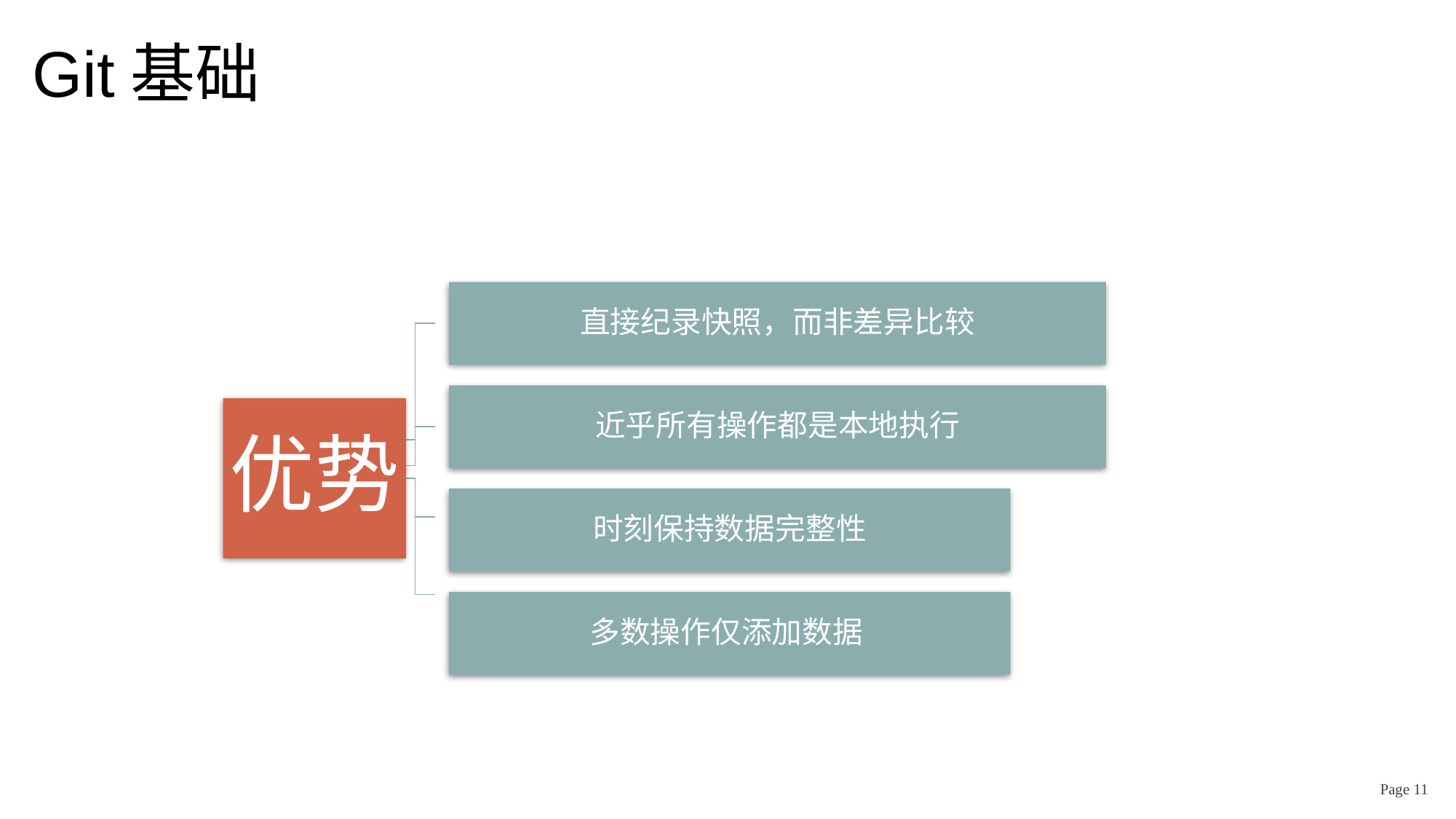

# Git基础

优势
直接纪录快照，而非差异比较
近乎所有操作都是本地执行
时刻保持数据完整性
多数操作仅添加数据